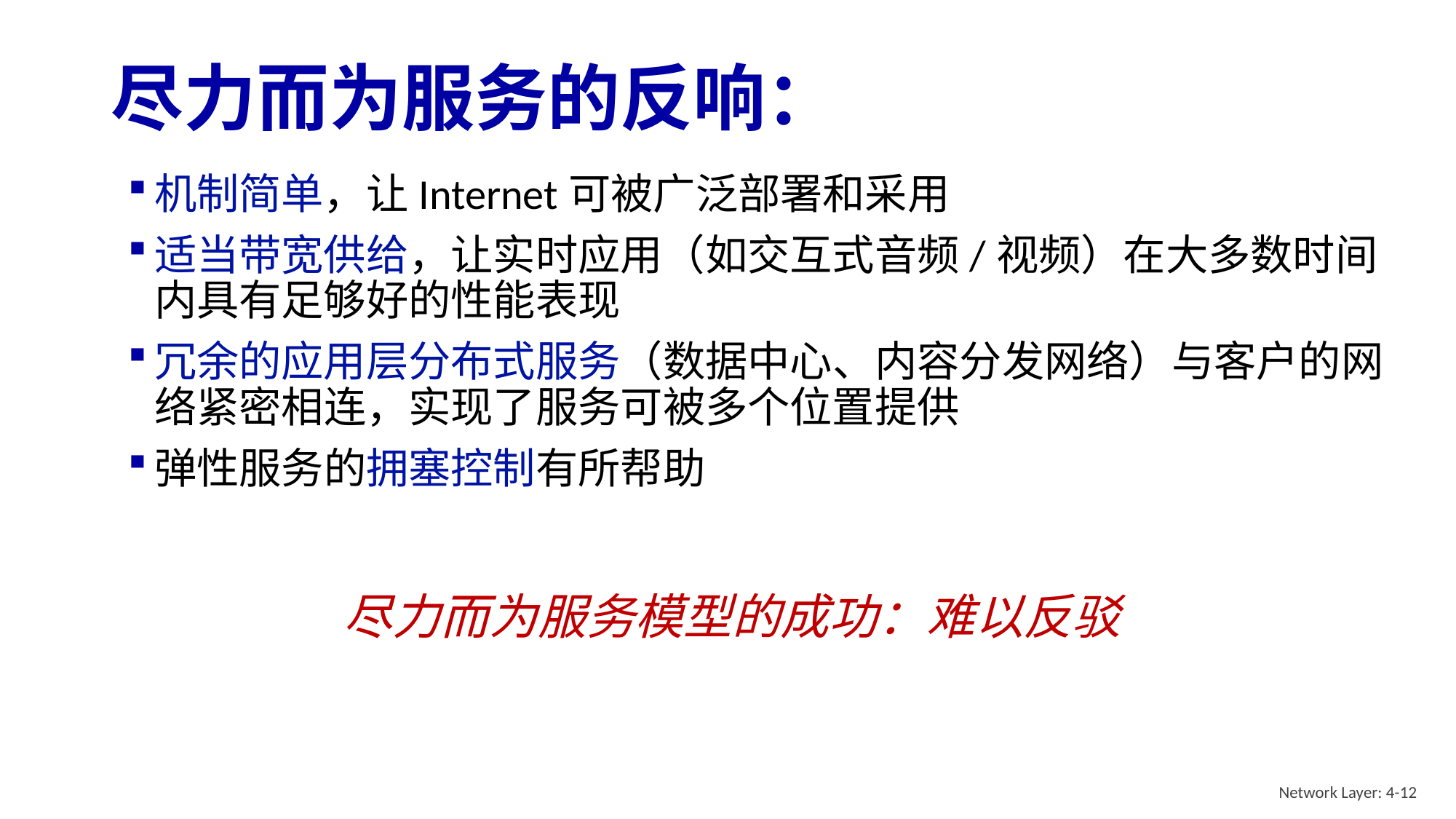

# 尽力而为服务的反响：
机制简单，让Internet可被广泛部署和采用
适当带宽供给，让实时应用（如交互式音频/视频）在大多数时间内具有足够好的性能表现
冗余的应用层分布式服务（数据中心、内容分发网络）与客户的网络紧密相连，实现了服务可被多个位置提供
弹性服务的拥塞控制有所帮助

尽力而为服务模型的成功：难以反驳
Network Layer: 4-12